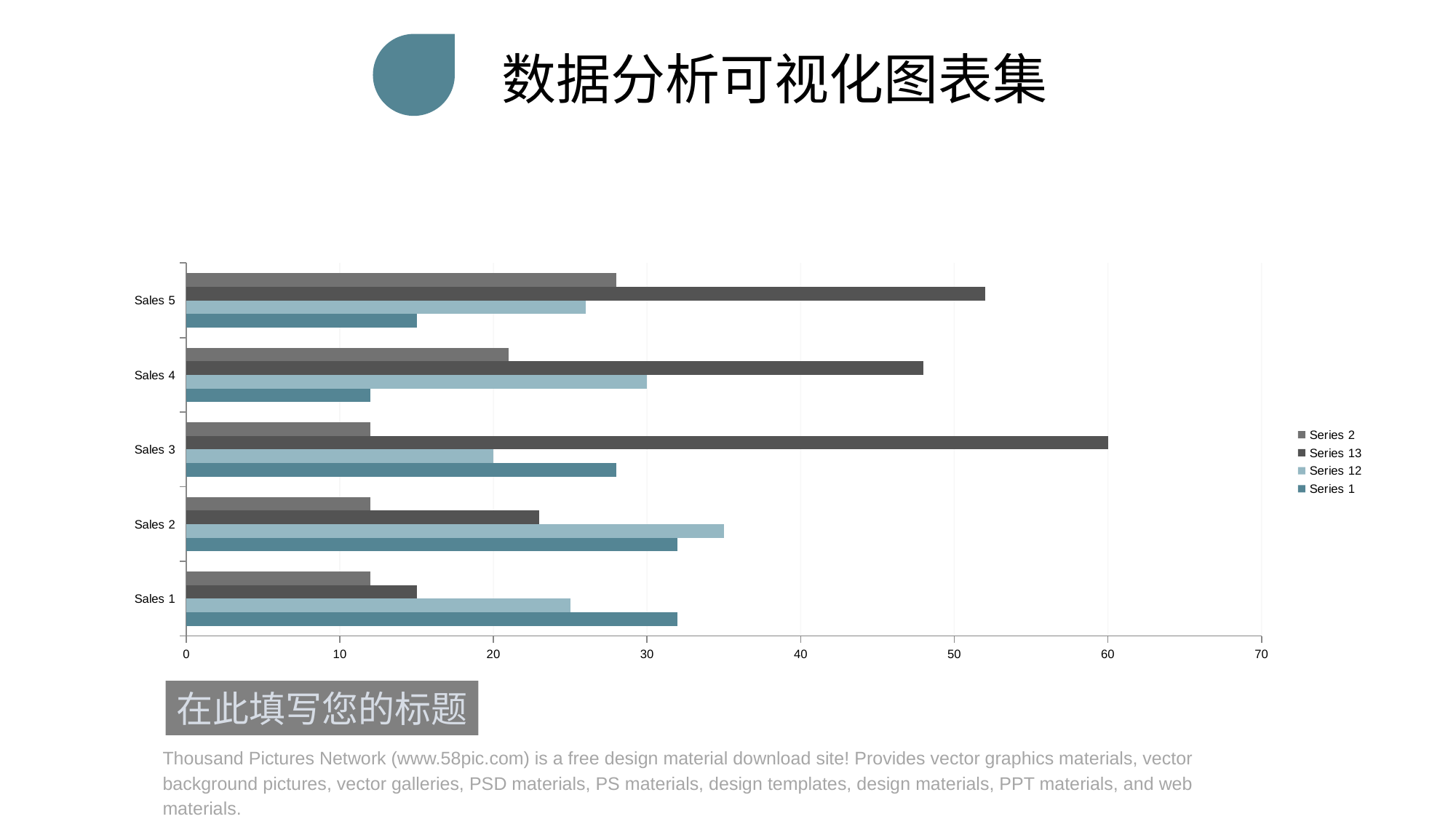

数据分析可视化图表集

### Chart

| Category | Series 1 | Series 12 | Series 13 | Series 2 |
|---|---|---|---|---|
| Sales 1 | 32.0 | 25.0 | 15.0 | 12.0 |
| Sales 2 | 32.0 | 35.0 | 23.0 | 12.0 |
| Sales 3 | 28.0 | 20.0 | 60.0 | 12.0 |
| Sales 4 | 12.0 | 30.0 | 48.0 | 21.0 |
| Sales 5 | 15.0 | 26.0 | 52.0 | 28.0 |
在此填写您的标题
Thousand Pictures Network (www.58pic.com) is a free design material download site! Provides vector graphics materials, vector background pictures, vector galleries, PSD materials, PS materials, design templates, design materials, PPT materials, and web materials.